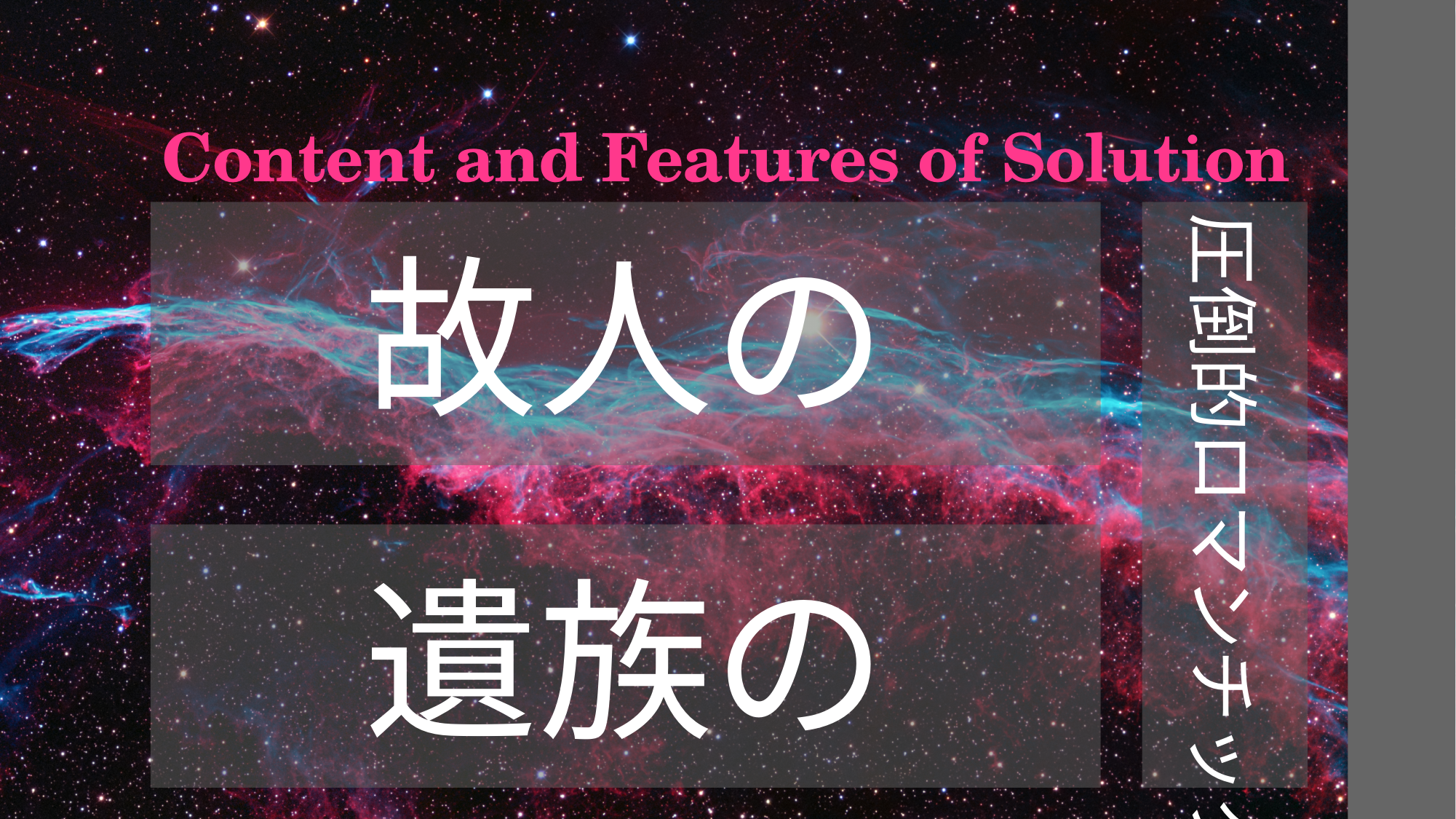

# Content and Features of Solution
故人の
圧倒的ロマンチック
遺族の